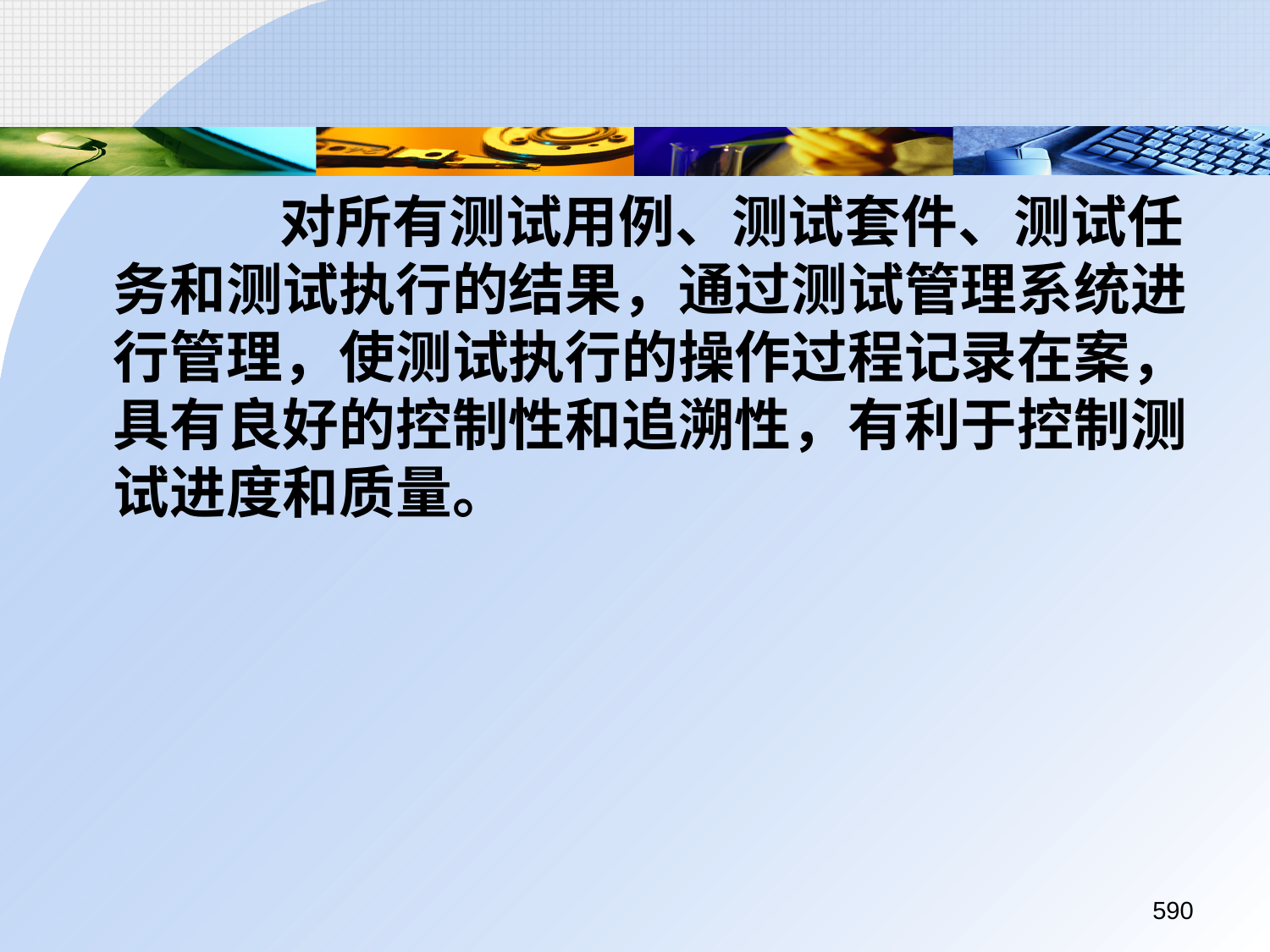

对所有测试用例、测试套件、测试任务和测试执行的结果，通过测试管理系统进行管理，使测试执行的操作过程记录在案，具有良好的控制性和追溯性，有利于控制测试进度和质量。

590